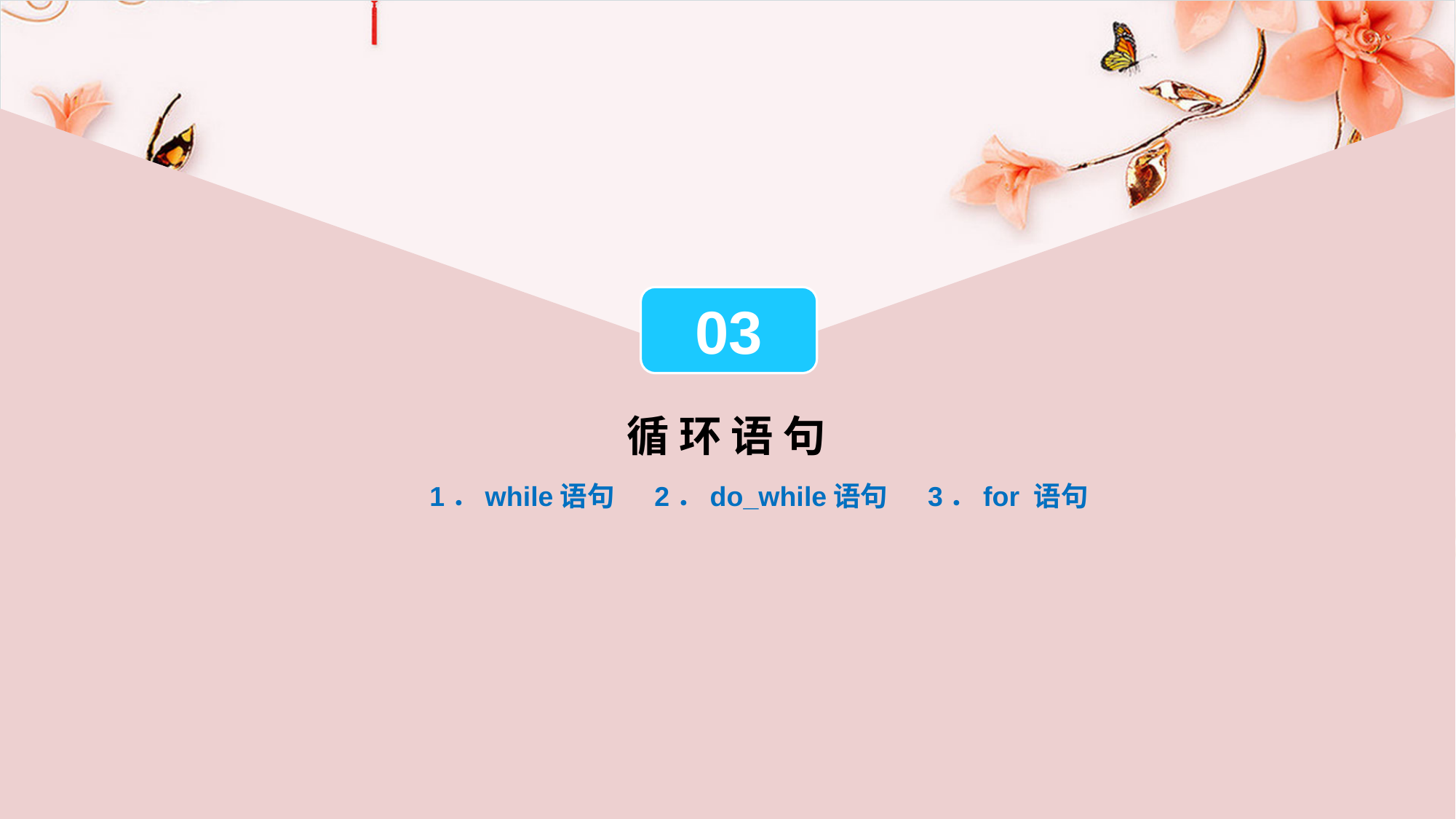

03
循 环 语 句
1．while语句
2．do_while语句
3．for 语句